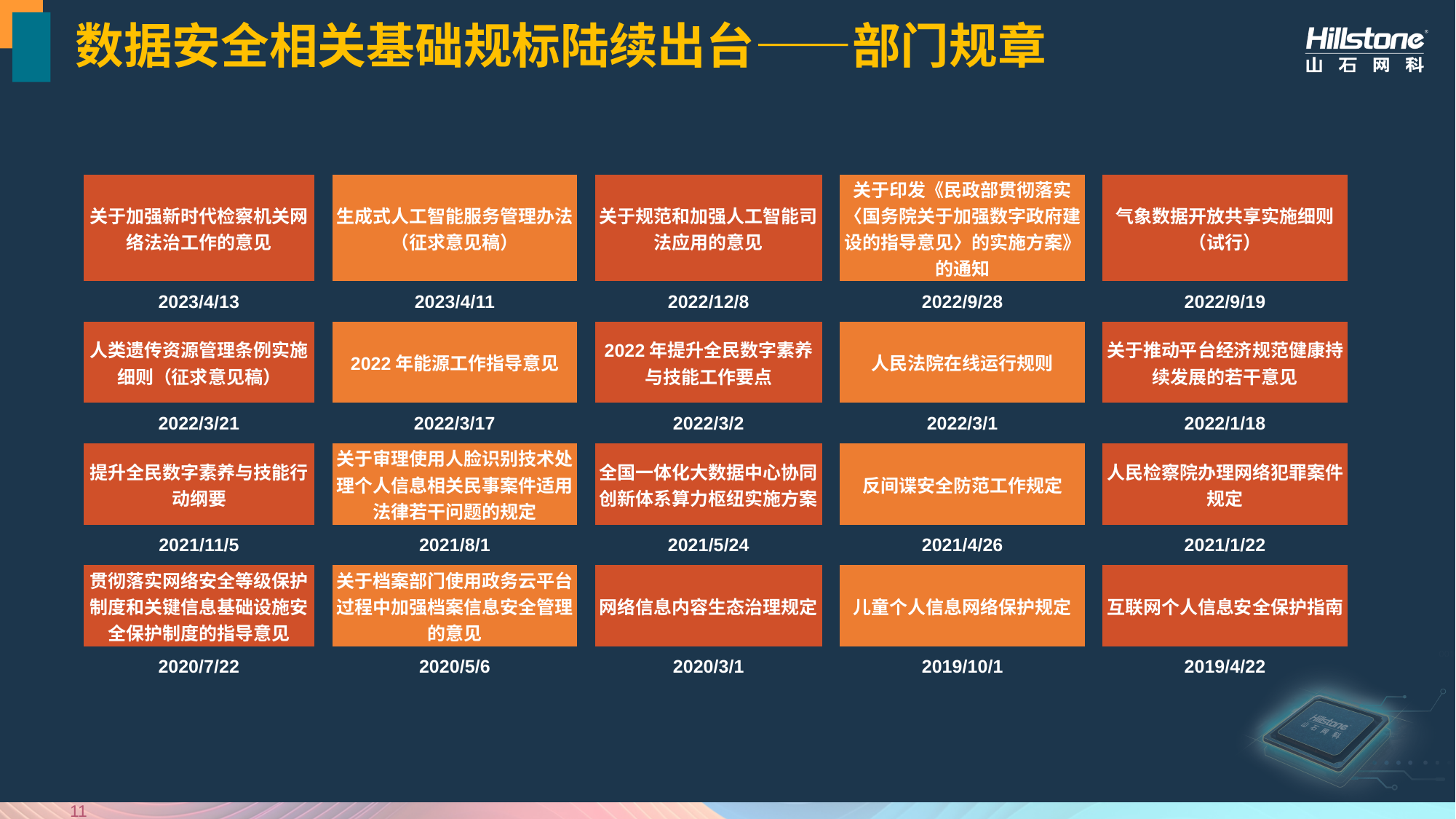

# 数据安全相关基础规标陆续出台——部门规章
| 关于加强新时代检察机关网络法治工作的意见 |  | 生成式人工智能服务管理办法（征求意见稿） |  | 关于规范和加强人工智能司法应用的意见 |  | 关于印发《民政部贯彻落实〈国务院关于加强数字政府建设的指导意见〉的实施方案》的通知 |  | 气象数据开放共享实施细则（试行） |
| --- | --- | --- | --- | --- | --- | --- | --- | --- |
| 2023/4/13 |  | 2023/4/11 |  | 2022/12/8 |  | 2022/9/28 |  | 2022/9/19 |
| 人类遗传资源管理条例实施细则（征求意见稿） |  | 2022年能源工作指导意见 |  | 2022年提升全民数字素养与技能工作要点 |  | 人民法院在线运行规则 |  | 关于推动平台经济规范健康持续发展的若干意见 |
| 2022/3/21 |  | 2022/3/17 |  | 2022/3/2 |  | 2022/3/1 |  | 2022/1/18 |
| 提升全民数字素养与技能行动纲要 |  | 关于审理使用人脸识别技术处理个人信息相关民事案件适用法律若干问题的规定 |  | 全国一体化大数据中心协同创新体系算力枢纽实施方案 |  | 反间谍安全防范工作规定 |  | 人民检察院办理网络犯罪案件规定 |
| 2021/11/5 |  | 2021/8/1 |  | 2021/5/24 |  | 2021/4/26 |  | 2021/1/22 |
| 贯彻落实网络安全等级保护制度和关键信息基础设施安全保护制度的指导意见 |  | 关于档案部门使用政务云平台过程中加强档案信息安全管理的意见 |  | 网络信息内容生态治理规定 |  | 儿童个人信息网络保护规定 |  | 互联网个人信息安全保护指南 |
| 2020/7/22 |  | 2020/5/6 |  | 2020/3/1 |  | 2019/10/1 |  | 2019/4/22 |